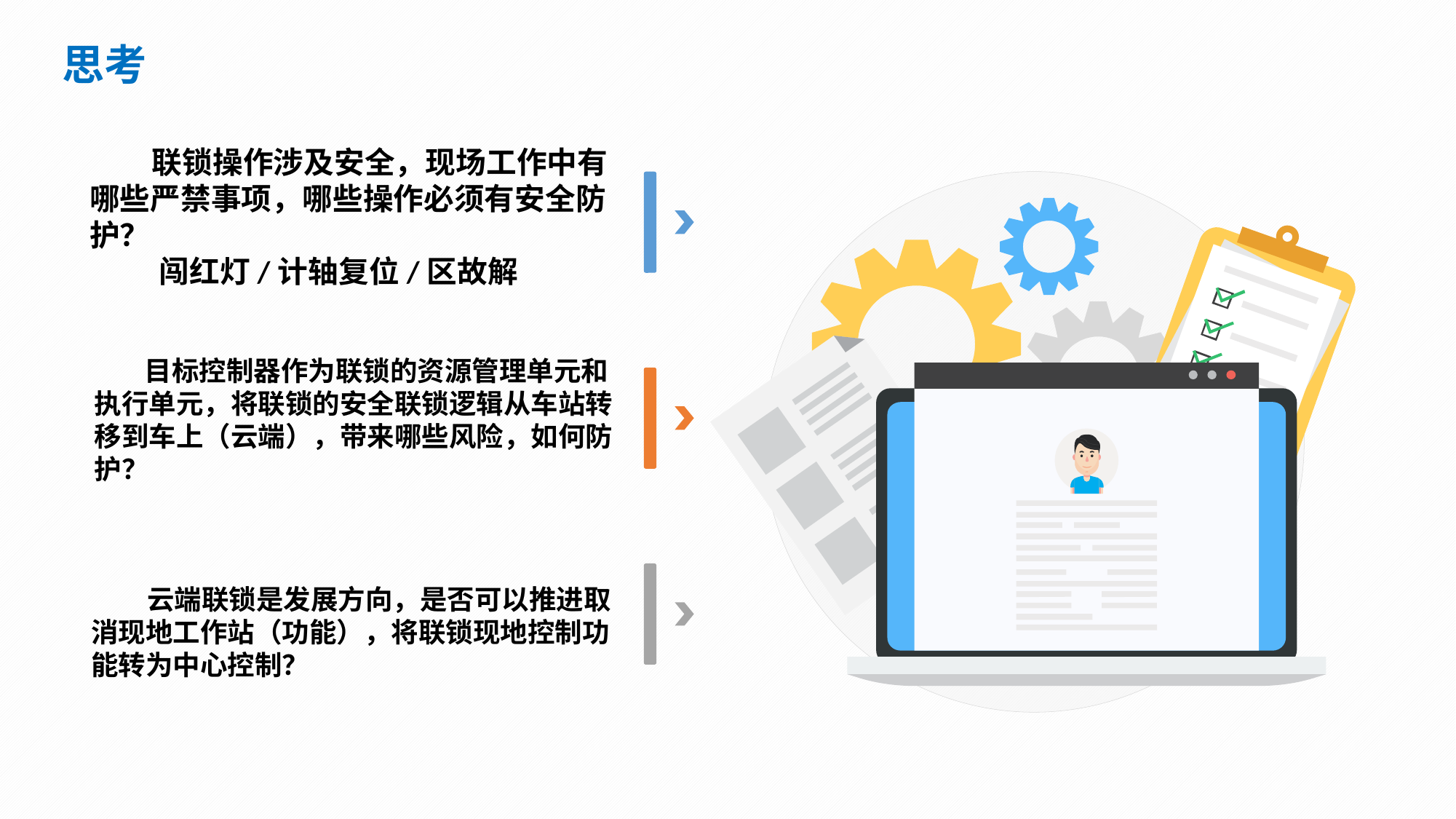

思考
        联锁操作涉及安全，现场工作中有哪些严禁事项，哪些操作必须有安全防护？
         闯红灯/计轴复位/区故解

       目标控制器作为联锁的资源管理单元和执行单元，将联锁的安全联锁逻辑从车站转移到车上（云端），带来哪些风险，如何防护？

        云端联锁是发展方向，是否可以推进取消现地工作站（功能），将联锁现地控制功能转为中心控制？